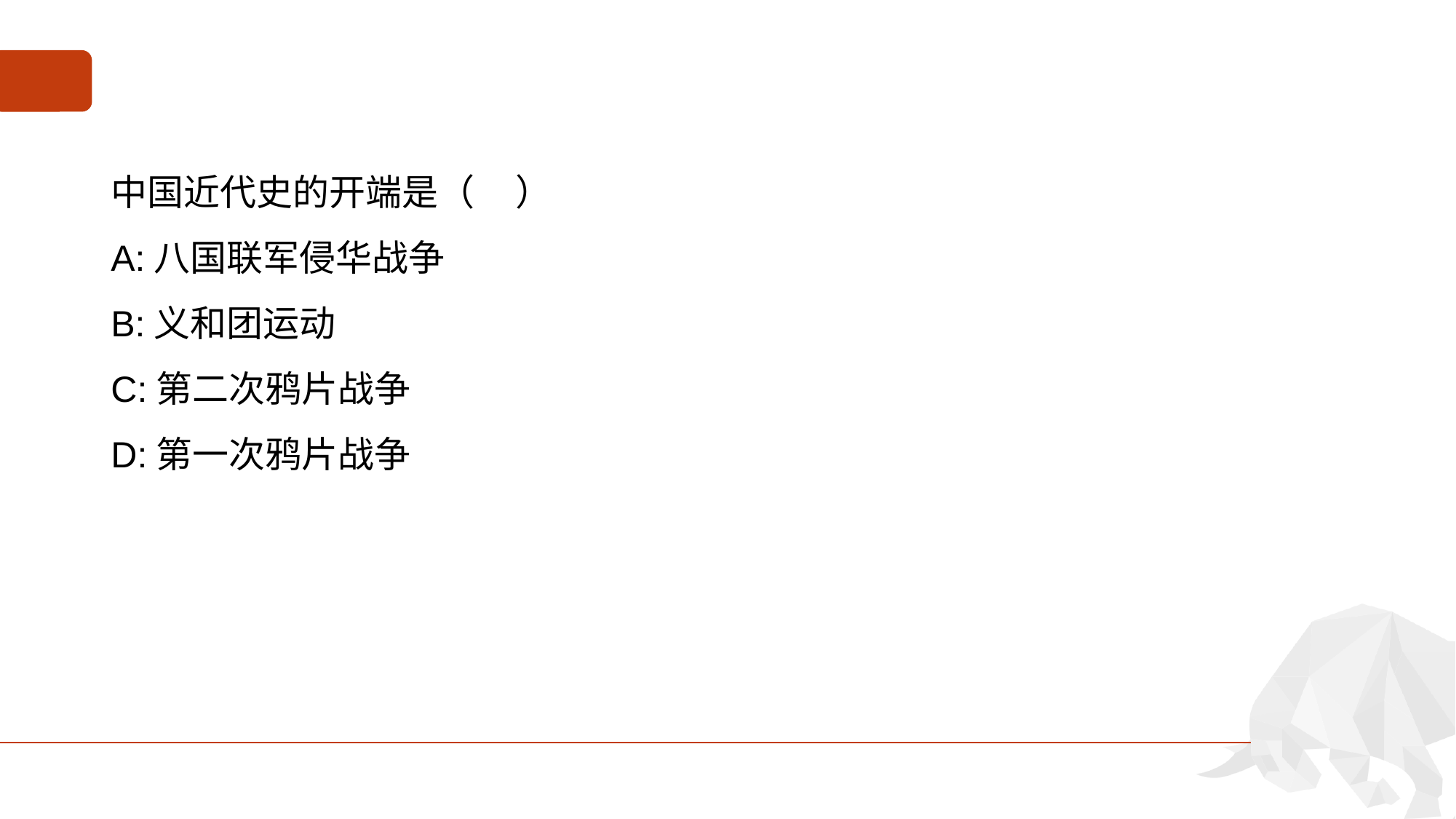

#
中国近代史的开端是（     ）
A:八国联军侵华战争
B:义和团运动
C:第二次鸦片战争
D:第一次鸦片战争